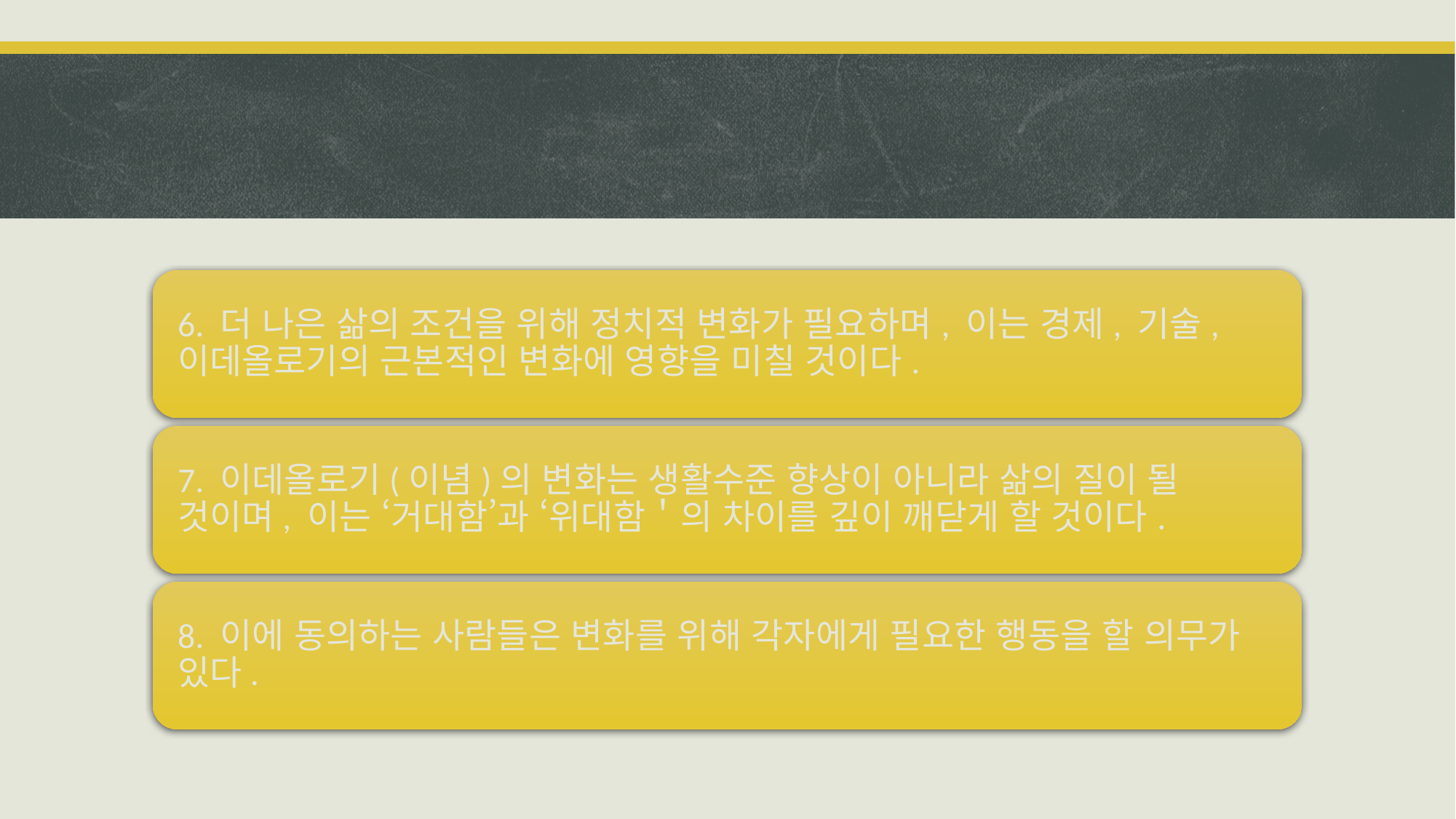

#
6. 더 나은 삶의 조건을 위해 정치적 변화가 필요하며, 이는 경제, 기술, 이데올로기의 근본적인 변화에 영향을 미칠 것이다.
7. 이데올로기(이념)의 변화는 생활수준 향상이 아니라 삶의 질이 될 것이며, 이는 ‘거대함’과 ‘위대함＇의 차이를 깊이 깨닫게 할 것이다.
8. 이에 동의하는 사람들은 변화를 위해 각자에게 필요한 행동을 할 의무가 있다.